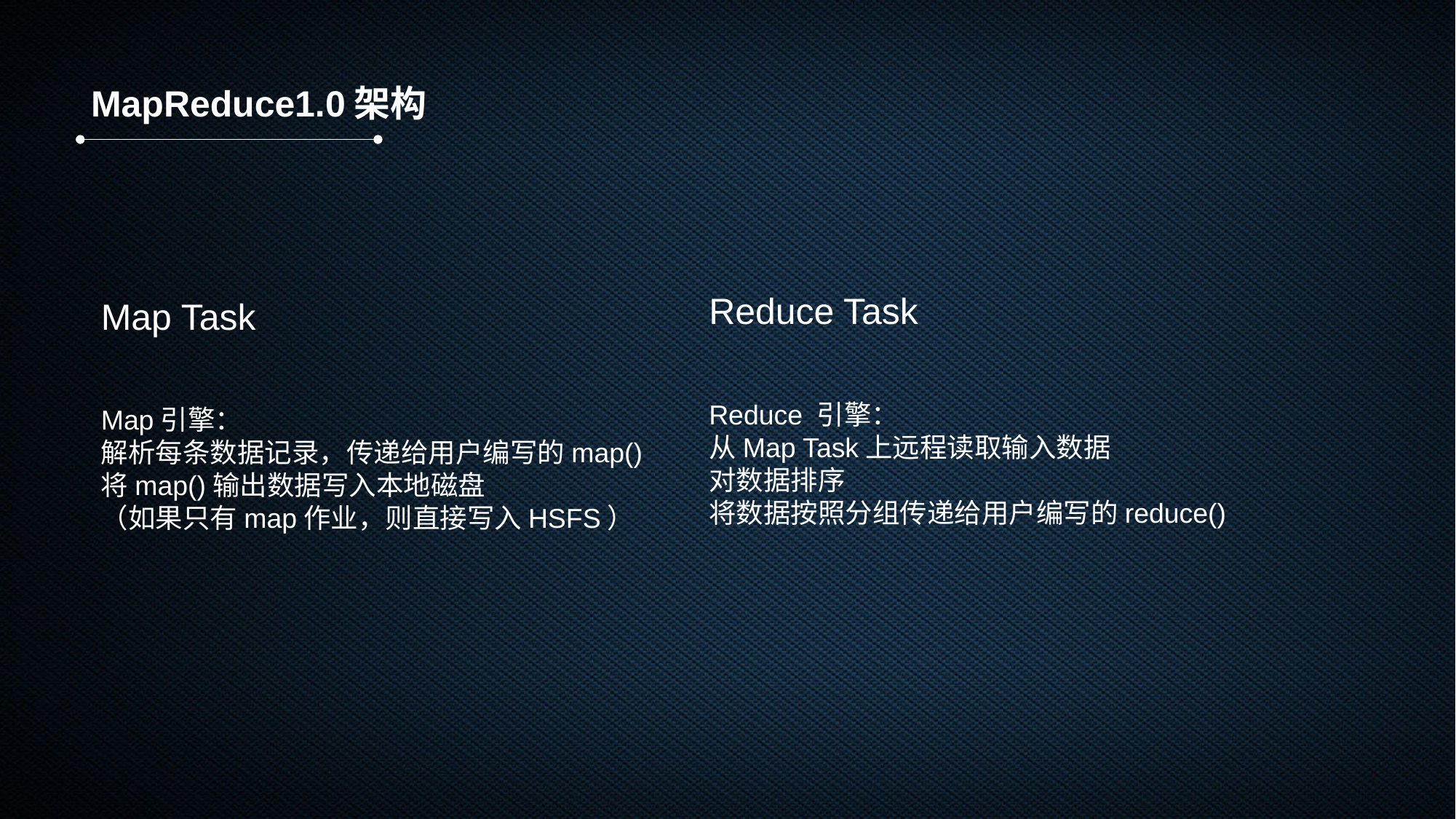

MapReduce1.0架构
Reduce Task

Reduce 引擎：
从Map Task上远程读取输入数据
对数据排序
将数据按照分组传递给用户编写的reduce()
Map Task

Map引擎：
解析每条数据记录，传递给用户编写的map()
将map()输出数据写入本地磁盘
（如果只有map作业，则直接写入HSFS）